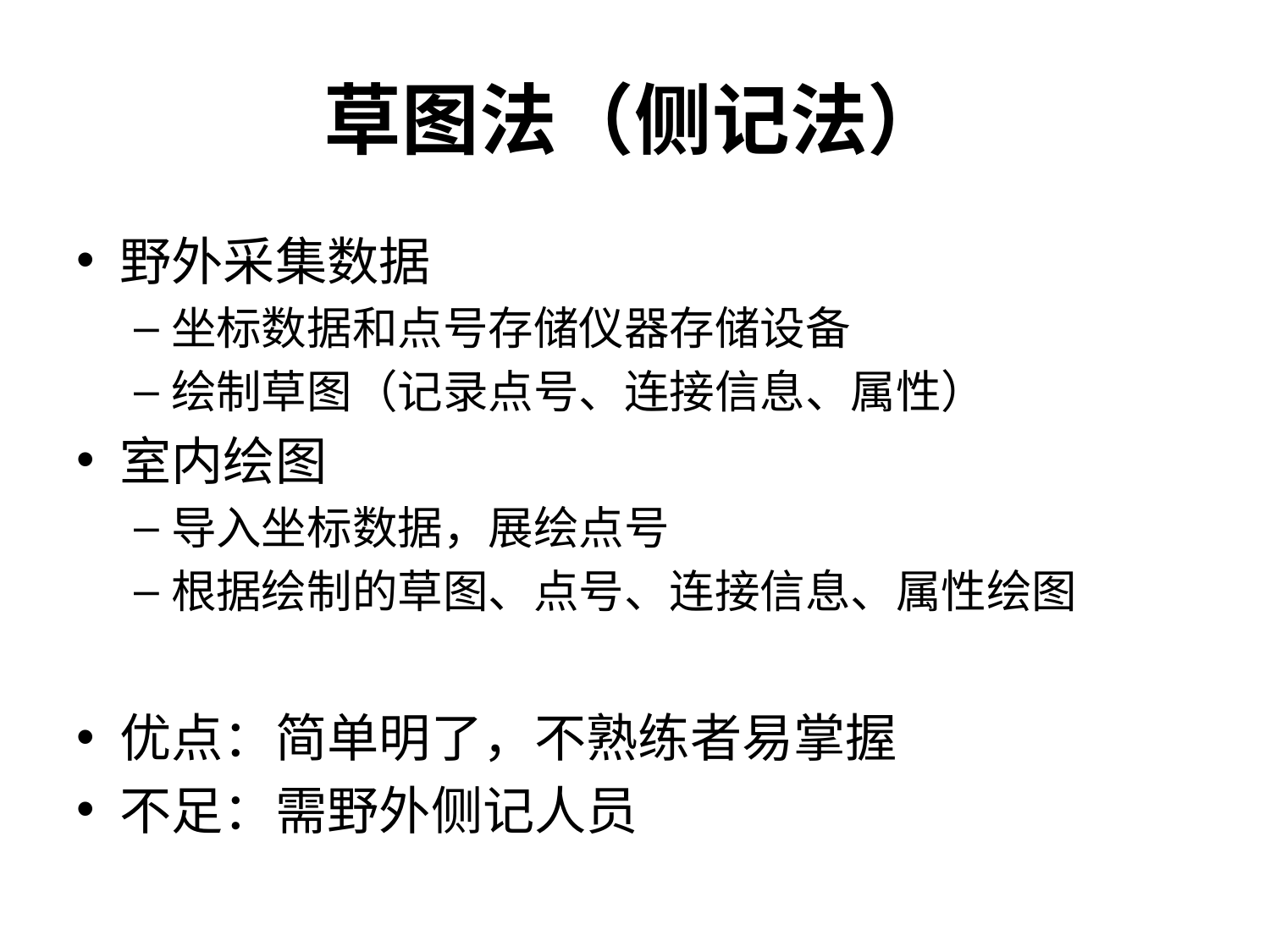

# 草图法（侧记法）
野外采集数据
坐标数据和点号存储仪器存储设备
绘制草图（记录点号、连接信息、属性）
室内绘图
导入坐标数据，展绘点号
根据绘制的草图、点号、连接信息、属性绘图

优点：简单明了，不熟练者易掌握
不足：需野外侧记人员